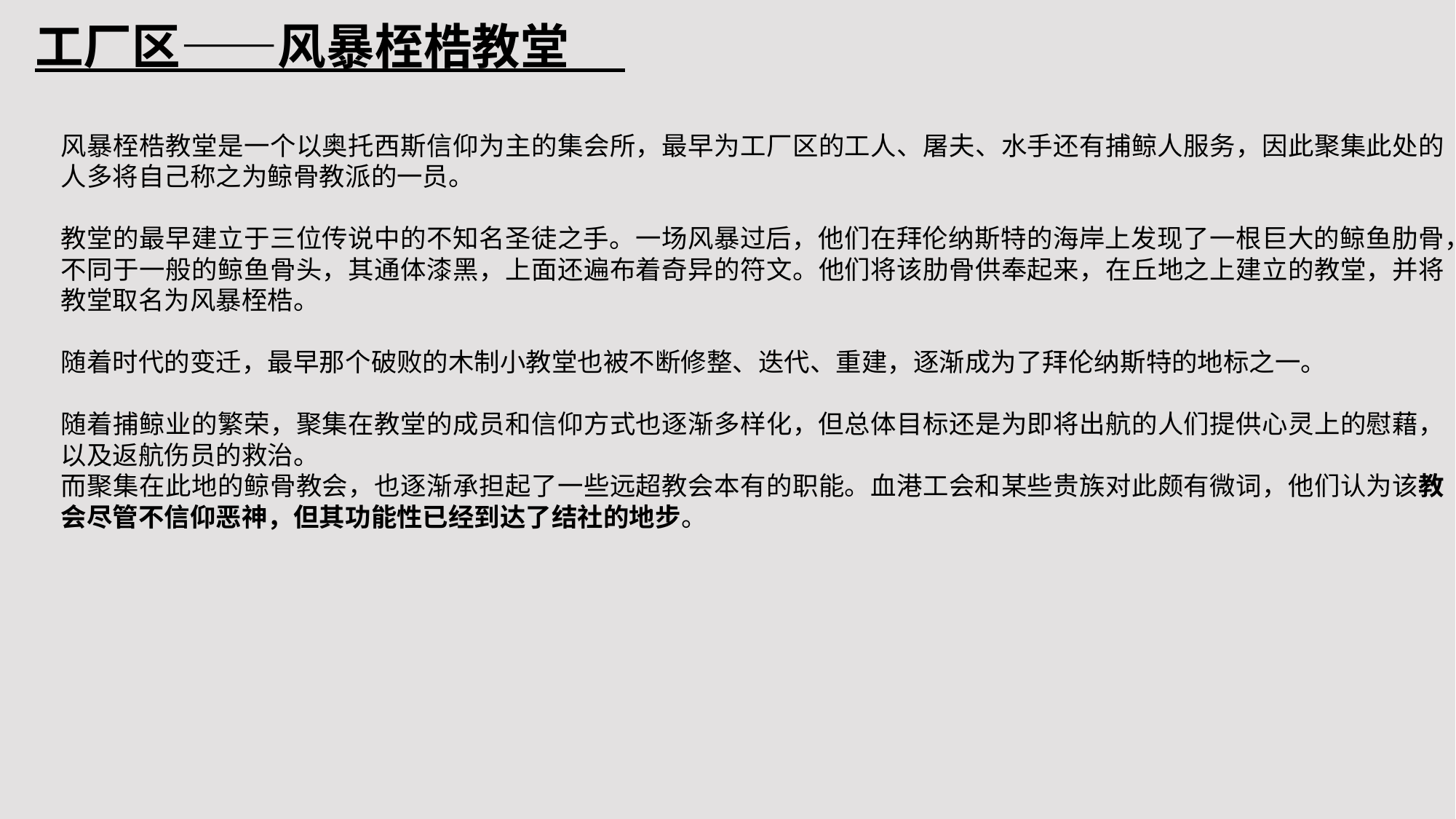

工厂区——风暴桎梏教堂
风暴桎梏教堂是一个以奥托西斯信仰为主的集会所，最早为工厂区的工人、屠夫、水手还有捕鲸人服务，因此聚集此处的人多将自己称之为鲸骨教派的一员。

教堂的最早建立于三位传说中的不知名圣徒之手。一场风暴过后，他们在拜伦纳斯特的海岸上发现了一根巨大的鲸鱼肋骨，不同于一般的鲸鱼骨头，其通体漆黑，上面还遍布着奇异的符文。他们将该肋骨供奉起来，在丘地之上建立的教堂，并将教堂取名为风暴桎梏。

随着时代的变迁，最早那个破败的木制小教堂也被不断修整、迭代、重建，逐渐成为了拜伦纳斯特的地标之一。

随着捕鲸业的繁荣，聚集在教堂的成员和信仰方式也逐渐多样化，但总体目标还是为即将出航的人们提供心灵上的慰藉，以及返航伤员的救治。
而聚集在此地的鲸骨教会，也逐渐承担起了一些远超教会本有的职能。血港工会和某些贵族对此颇有微词，他们认为该教会尽管不信仰恶神，但其功能性已经到达了结社的地步。